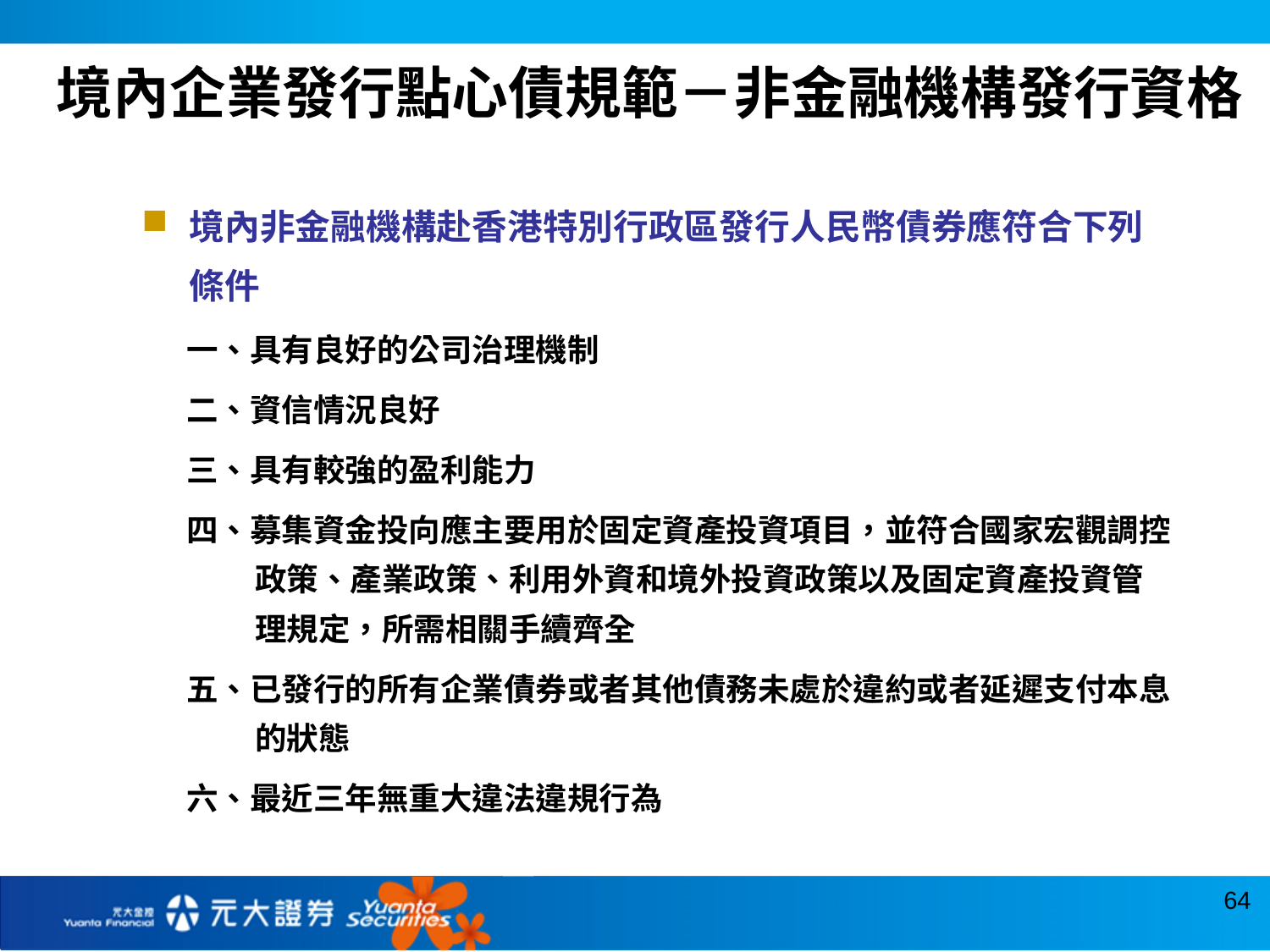

境內企業發行點心債規範－非金融機構發行資格
境內非金融機構赴香港特別行政區發行人民幣債券應符合下列條件
一、具有良好的公司治理機制
二、資信情況良好
三、具有較強的盈利能力
四、募集資金投向應主要用於固定資產投資項目，並符合國家宏觀調控政策、產業政策、利用外資和境外投資政策以及固定資產投資管理規定，所需相關手續齊全
五、已發行的所有企業債券或者其他債務未處於違約或者延遲支付本息的狀態
六、最近三年無重大違法違規行為